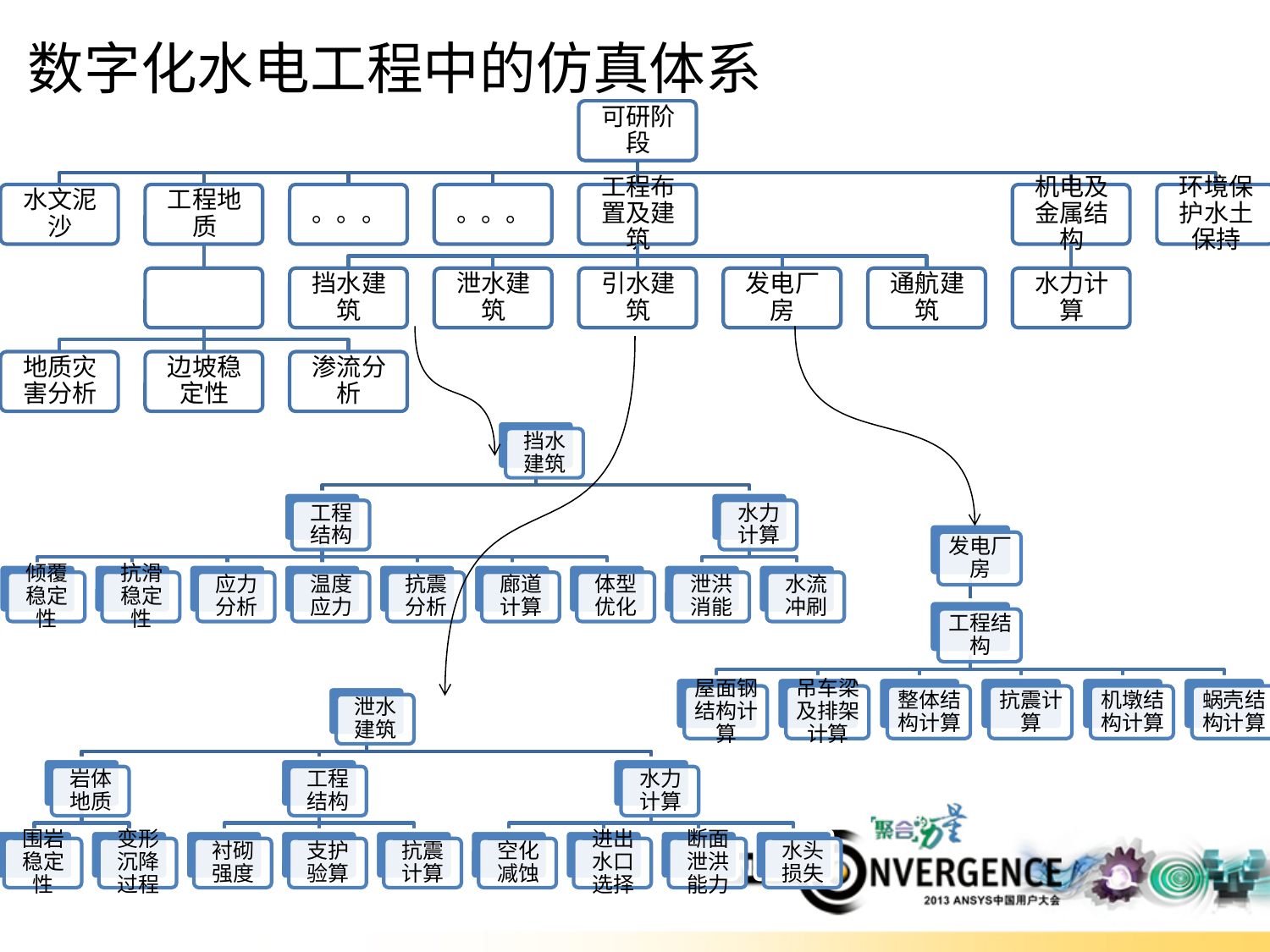

# 数字化水电工程中的仿真体系
可研阶段
水文泥沙
工程地质

地质灾害分析
边坡稳定性
渗流分析
。。。
。。。
工程布置及建筑
挡水建筑
泄水建筑
引水建筑
发电厂房
通航建筑
机电及金属结构
水力计算
环境保护水土保持
发电厂房
工程结构
屋面钢结构计算
吊车梁及排架计算
整体结构计算
抗震计算
机墩结构计算
蜗壳结构计算
挡水建筑
工程结构
倾覆稳定性
抗滑稳定性
应力分析
温度应力
抗震分析
廊道计算
体型优化
水力计算
泄洪消能
水流冲刷
泄水建筑
岩体地质
围岩稳定性
变形沉降过程
工程结构
衬砌强度
支护验算
抗震计算
水力计算
空化减蚀
进出水口选择
断面泄洪能力
水头损失